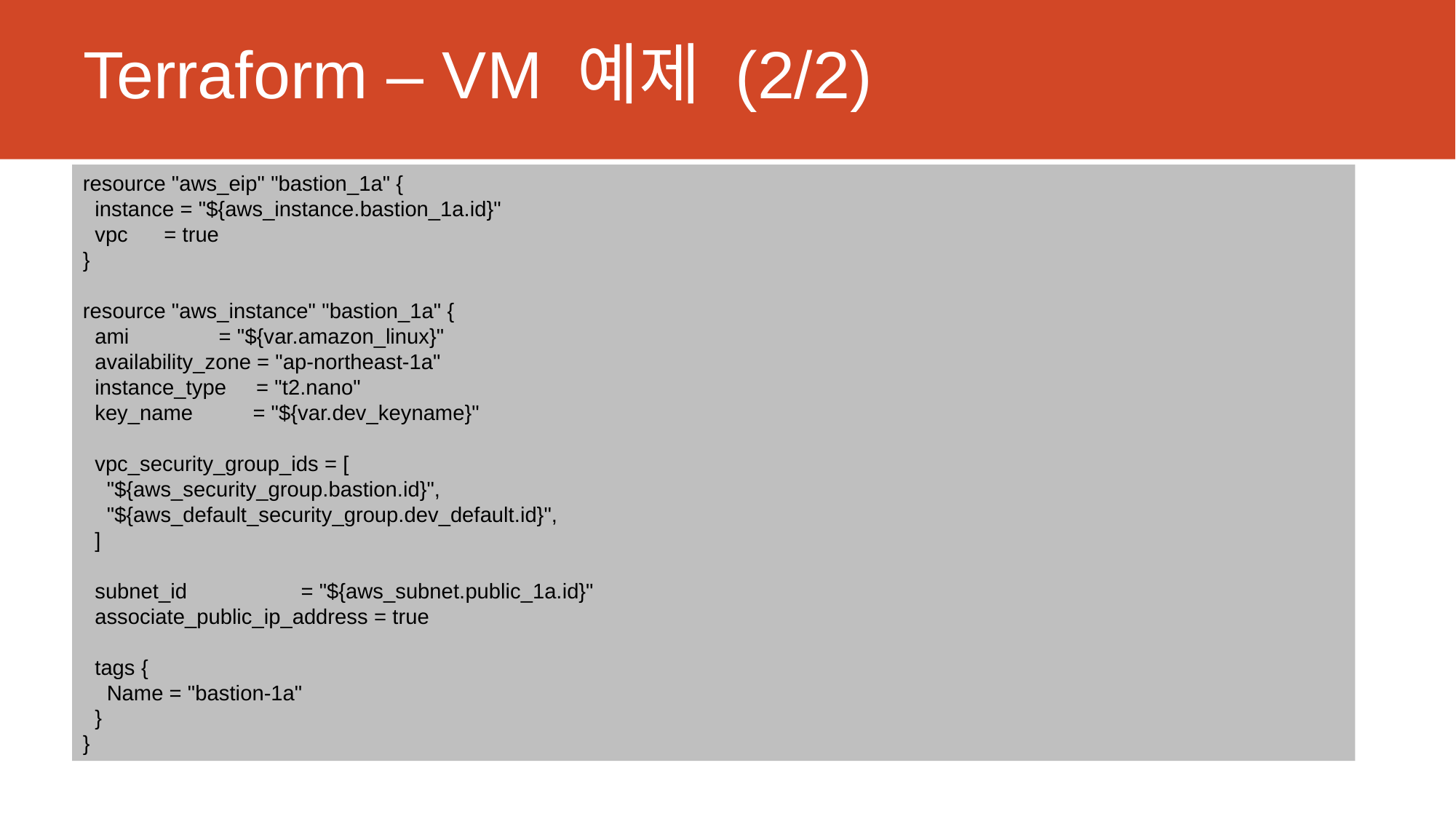

# Terraform – VM 예제 (2/2)
resource "aws_eip" "bastion_1a" {
  instance = "${aws_instance.bastion_1a.id}"
  vpc      = true
}

resource "aws_instance" "bastion_1a" {
  ami               = "${var.amazon_linux}"
  availability_zone = "ap-northeast-1a"
  instance_type     = "t2.nano"
  key_name          = "${var.dev_keyname}"

  vpc_security_group_ids = [
    "${aws_security_group.bastion.id}",
    "${aws_default_security_group.dev_default.id}",
  ]

  subnet_id                   = "${aws_subnet.public_1a.id}"
  associate_public_ip_address = true

  tags {
    Name = "bastion-1a"
  }
}